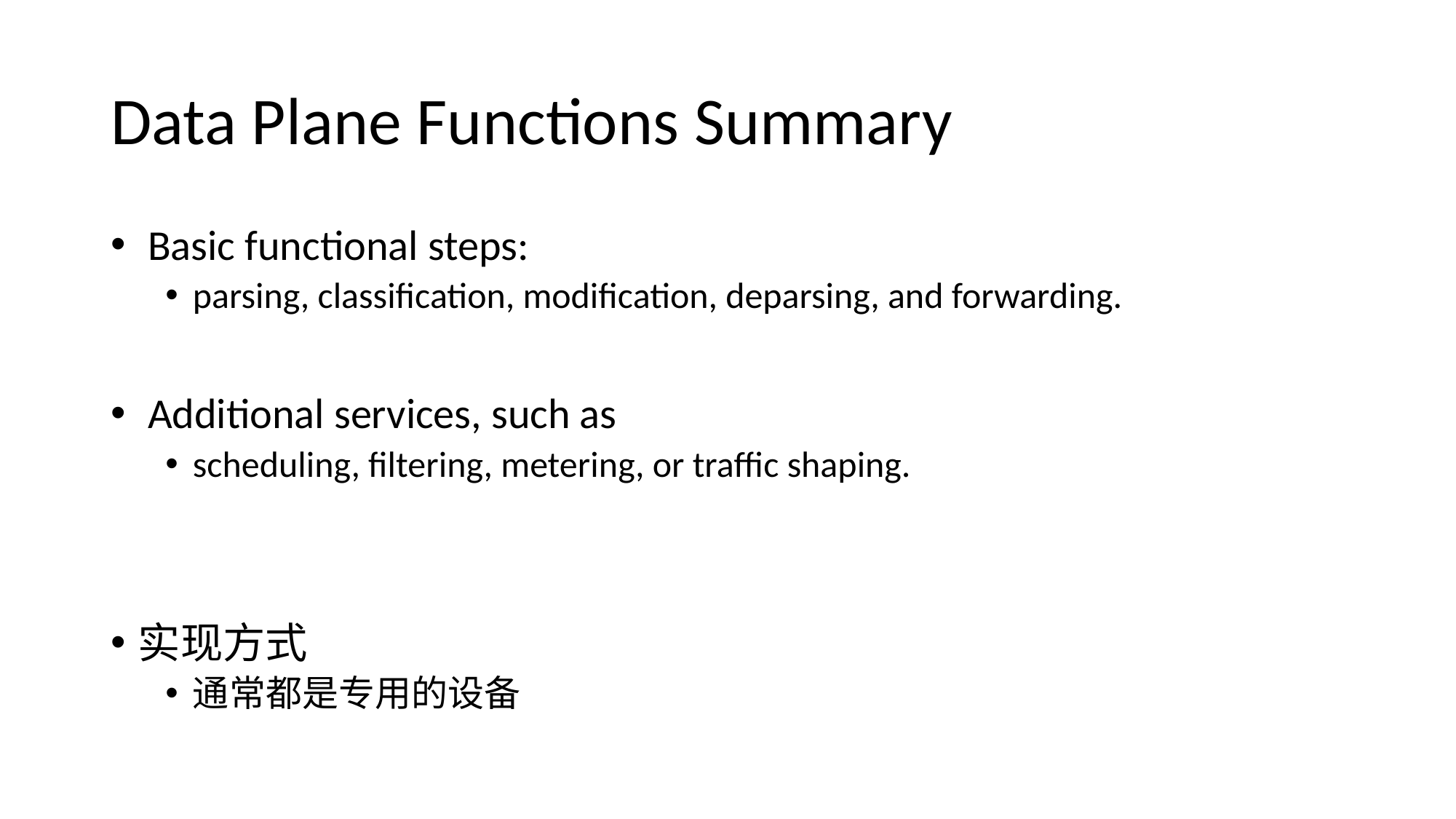

# Data Plane Functions Summary
 Basic functional steps:
parsing, classification, modification, deparsing, and forwarding.

 Additional services, such as
scheduling, filtering, metering, or traffic shaping.

实现方式
通常都是专用的设备